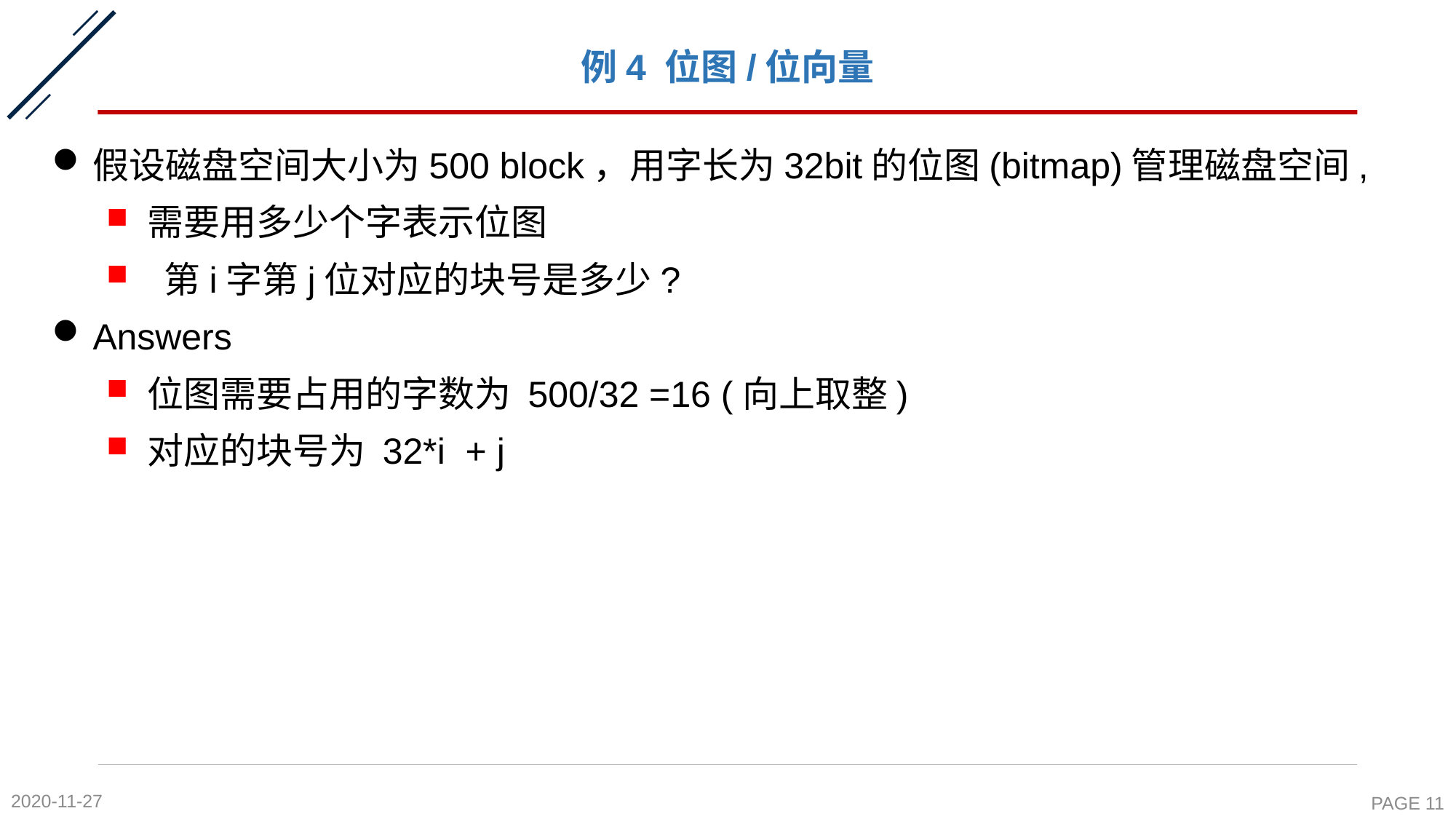

# 例4 位图/位向量

假设磁盘空间大小为500 block，用字长为32bit的位图(bitmap)管理磁盘空间,
需要用多少个字表示位图
 第i字第j位对应的块号是多少?
Answers
位图需要占用的字数为 500/32 =16 (向上取整)
对应的块号为 32*i  + j
2020-11-27
PAGE 11